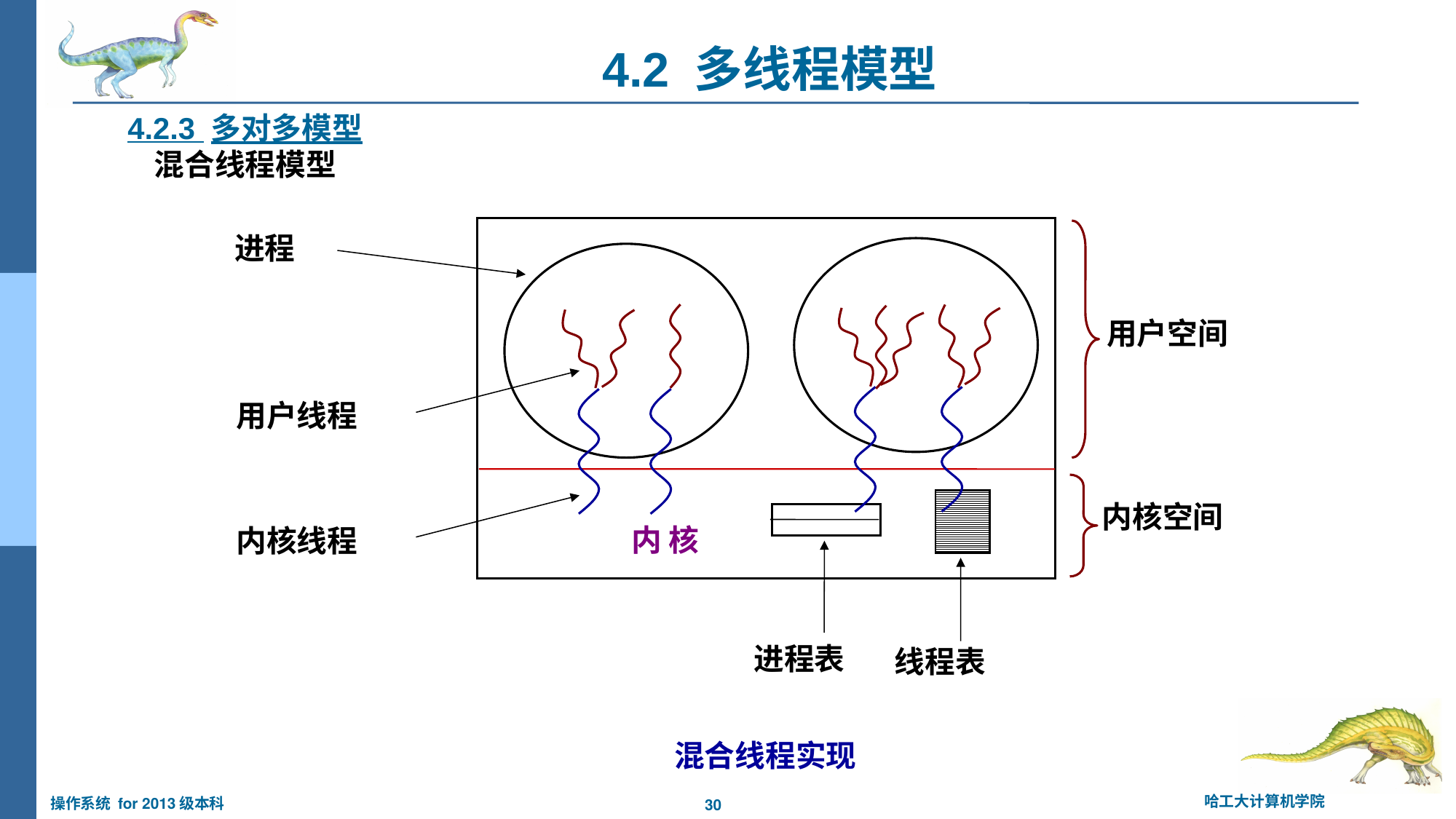

4.2 多线程模型
4.2.3 多对多模型
混合线程模型

进程

用户空间

用户线程

内核空间

内 核
内核线程

进程表
线程表
混合线程实现